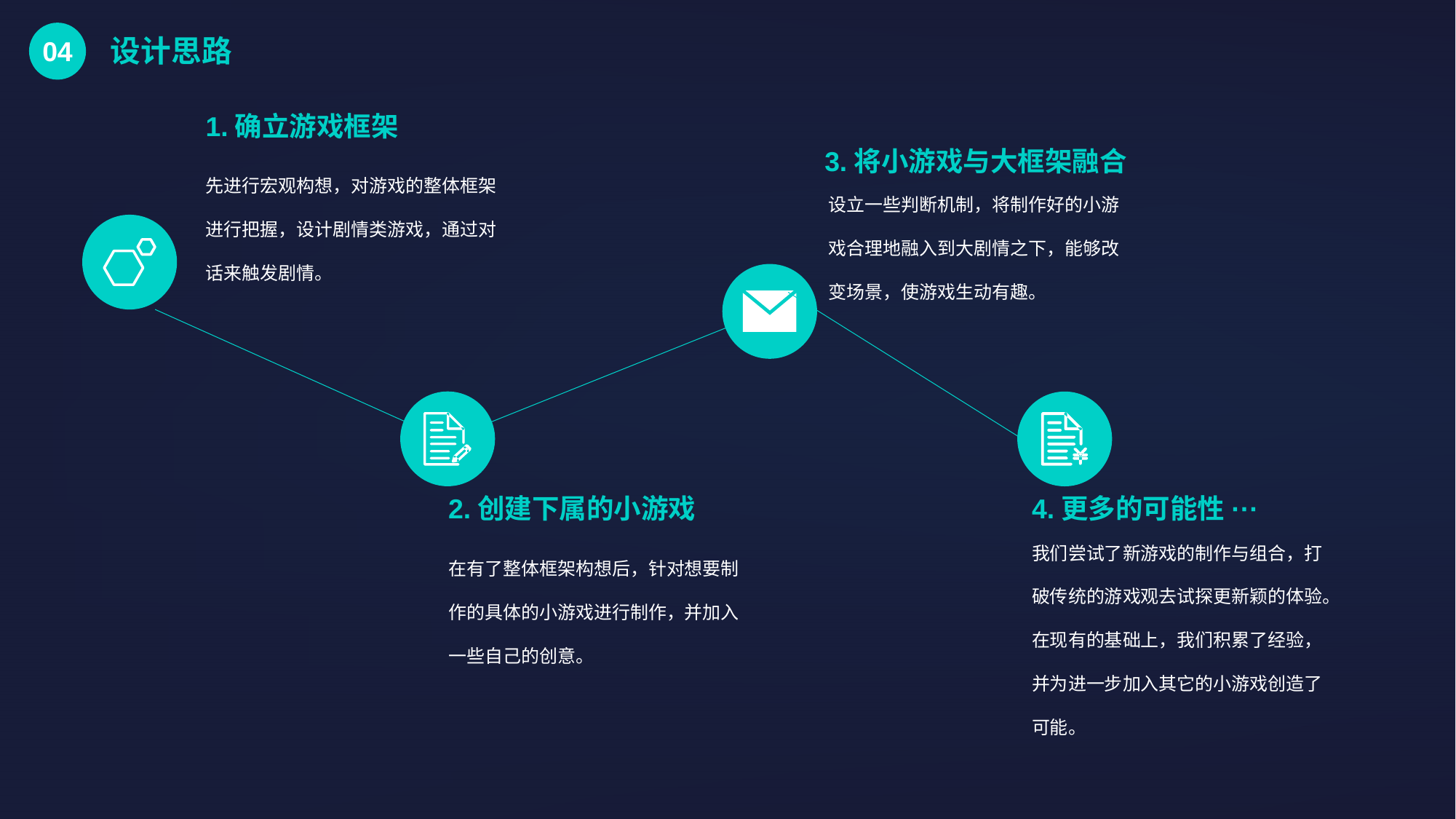

设计思路
04
1.确立游戏框架
先进行宏观构想，对游戏的整体框架进行把握，设计剧情类游戏，通过对话来触发剧情。
3.将小游戏与大框架融合
设立一些判断机制，将制作好的小游戏合理地融入到大剧情之下，能够改变场景，使游戏生动有趣。

2.创建下属的小游戏
在有了整体框架构想后，针对想要制作的具体的小游戏进行制作，并加入一些自己的创意。
4.更多的可能性···
我们尝试了新游戏的制作与组合，打破传统的游戏观去试探更新颖的体验。在现有的基础上，我们积累了经验，并为进一步加入其它的小游戏创造了可能。